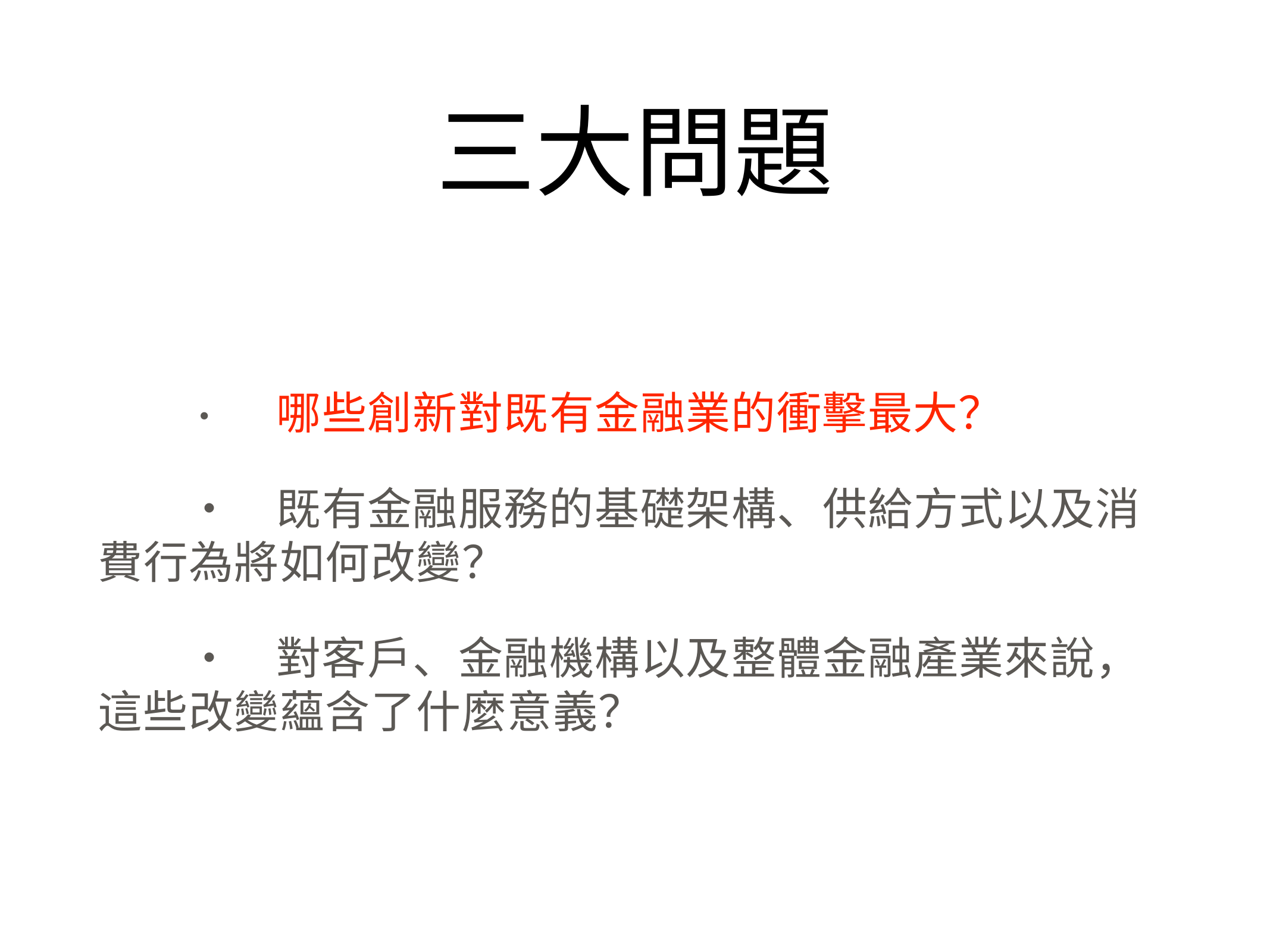

# 三大問題
	•	哪些創新對既有金融業的衝擊最大？
	•	既有金融服務的基礎架構、供給方式以及消費行為將如何改變？
	•	對客戶、金融機構以及整體金融產業來說，這些改變蘊含了什麼意義？
32